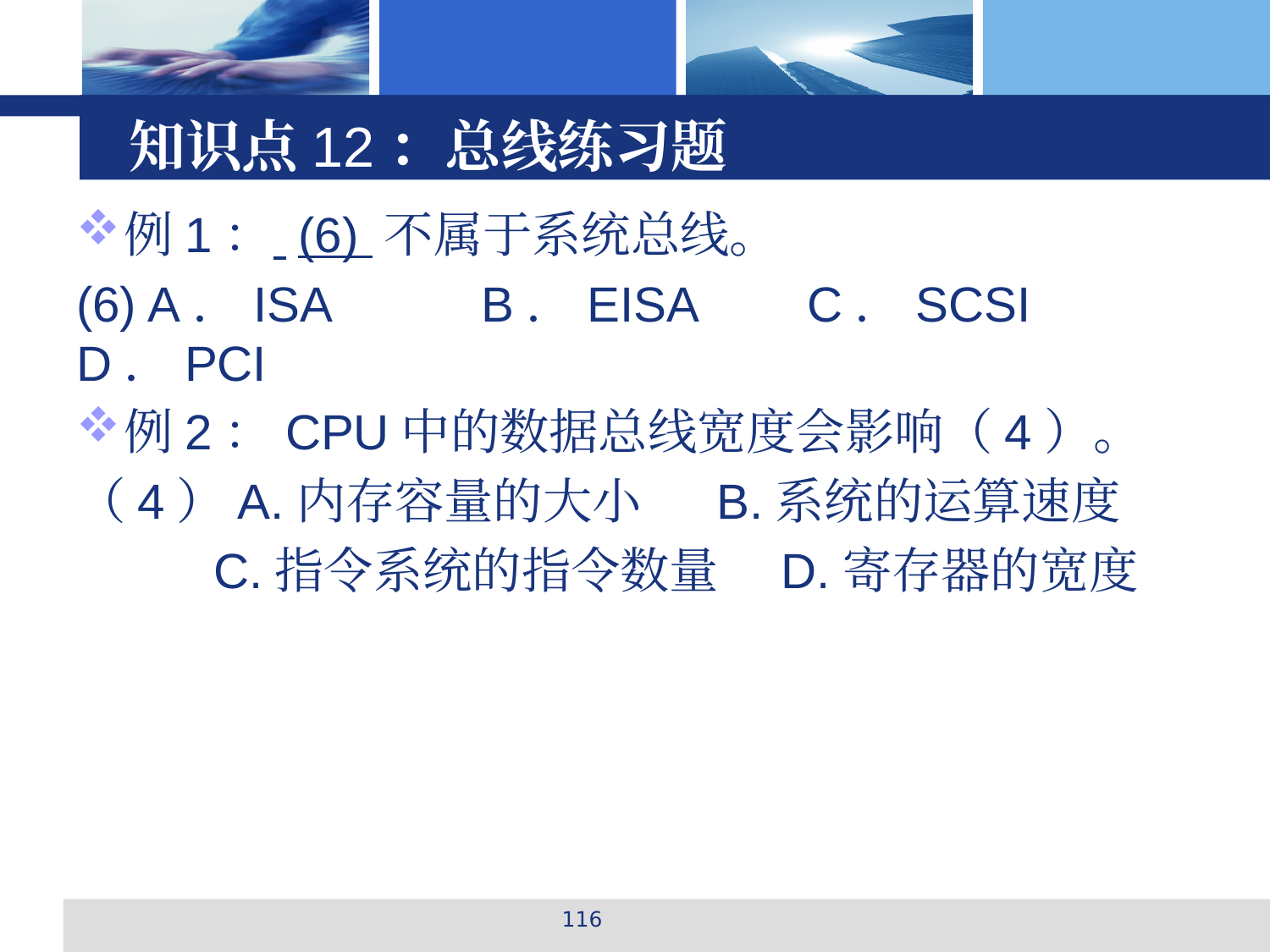

# 知识点12：总线练习题
例1： (6) 不属于系统总线。
(6) A．ISA           B．EISA        C．SCSI        D．PCI
例2：CPU中的数据总线宽度会影响（4）。
（4）A.内存容量的大小     B.系统的运算速度
          C.指令系统的指令数量    D.寄存器的宽度

116